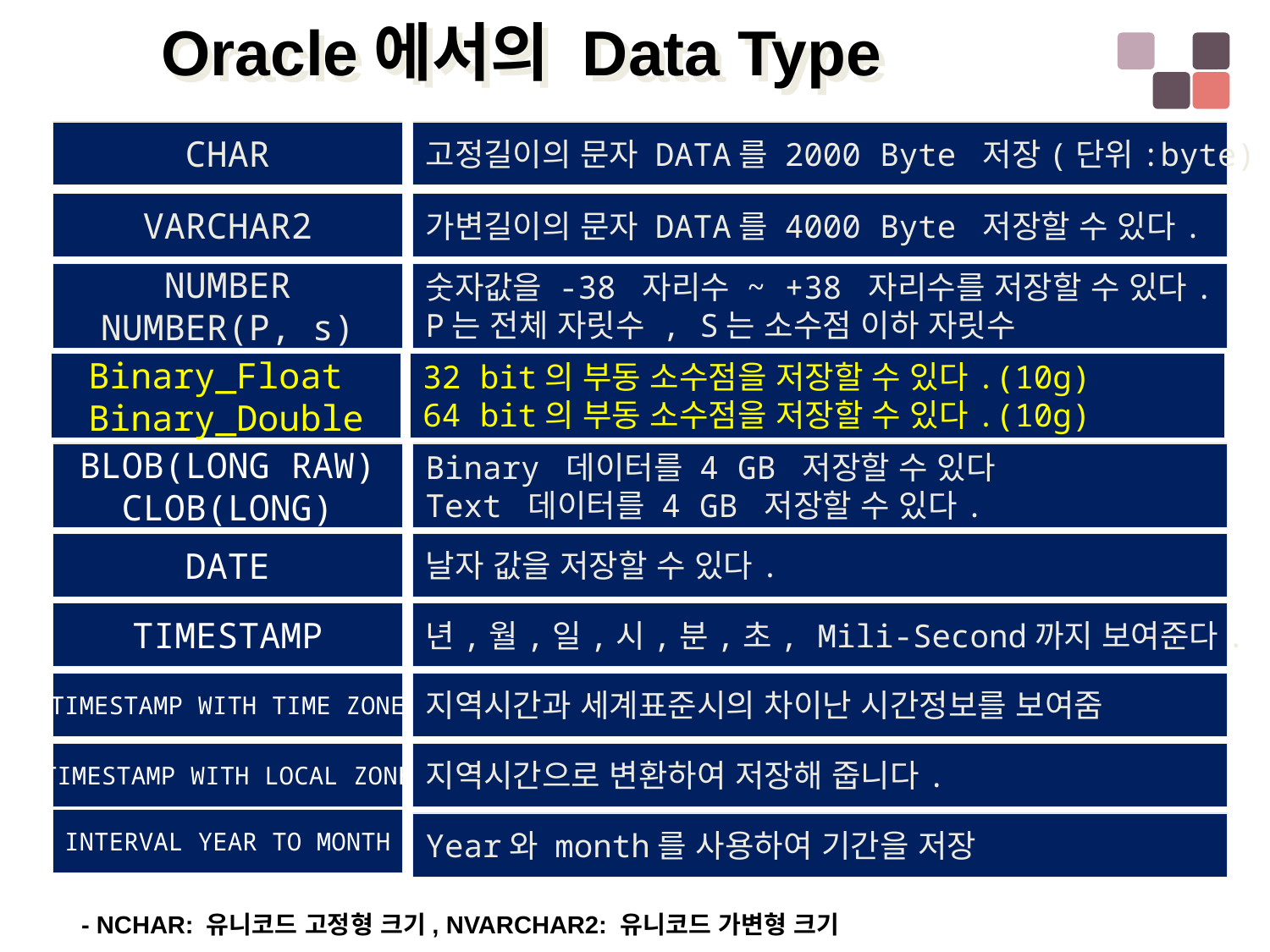

Oracle에서의 Data Type
CHAR
고정길이의 문자 DATA를 2000 Byte 저장(단위:byte)
VARCHAR2
가변길이의 문자 DATA를 4000 Byte 저장할 수 있다.
NUMBER
NUMBER(P, s)
숫자값을 -38 자리수 ~ +38 자리수를 저장할 수 있다.
P는 전체 자릿수 , S는 소수점 이하 자릿수
Binary_Float
Binary_Double
32 bit의 부동 소수점을 저장할 수 있다.(10g)
64 bit의 부동 소수점을 저장할 수 있다.(10g)
BLOB(LONG RAW)
CLOB(LONG)
Binary 데이터를 4 GB 저장할 수 있다
Text 데이터를 4 GB 저장할 수 있다.
DATE
날자 값을 저장할 수 있다.
TIMESTAMP
년,월,일,시,분,초, Mili-Second까지 보여준다.
TIMESTAMP WITH TIME ZONE
지역시간과 세계표준시의 차이난 시간정보를 보여줌
TIMESTAMP WITH LOCAL ZONE
지역시간으로 변환하여 저장해 줍니다.
INTERVAL YEAR TO MONTH
Year와 month를 사용하여 기간을 저장
- NCHAR: 유니코드 고정형 크기, NVARCHAR2: 유니코드 가변형 크기